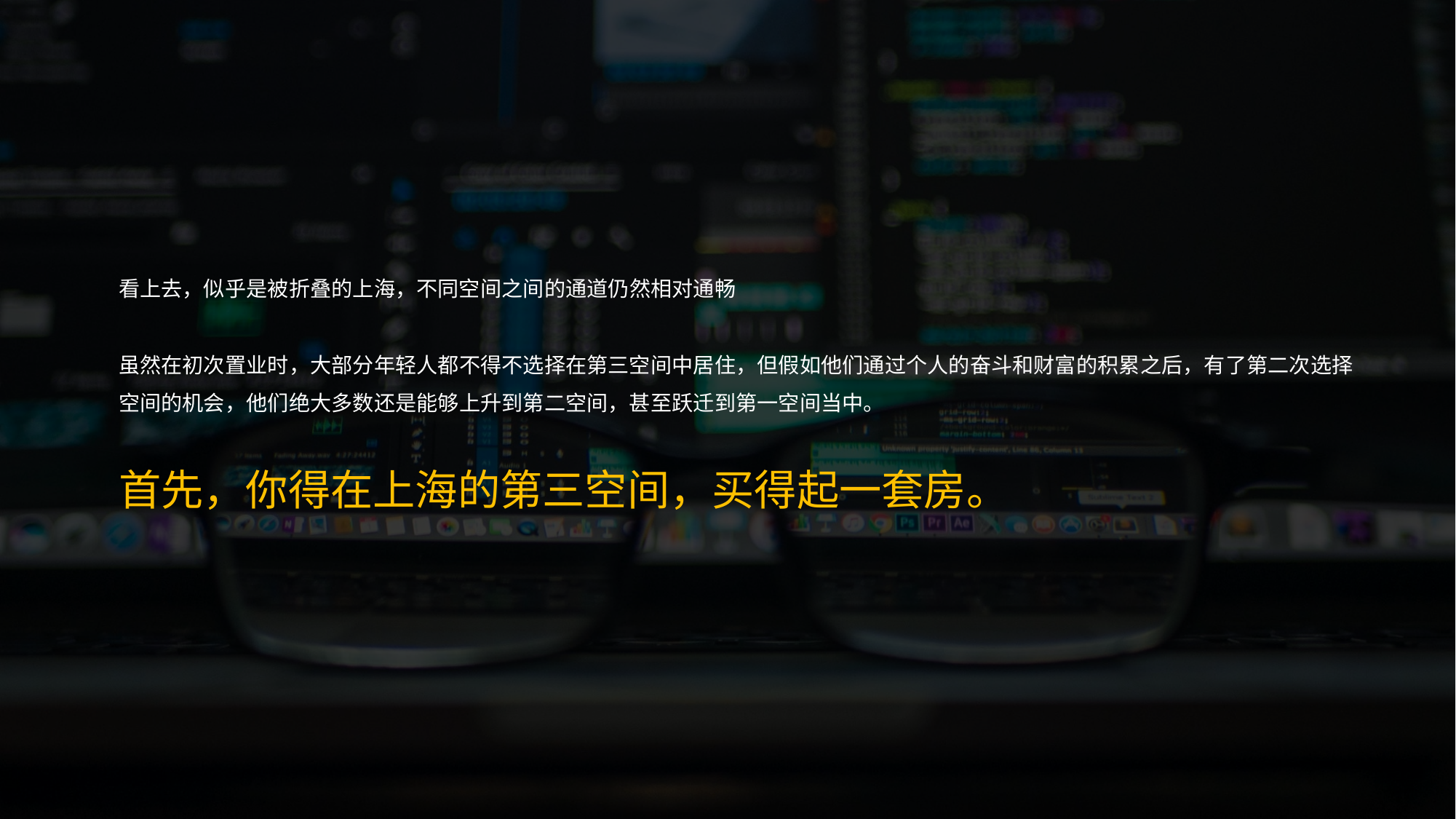

看上去，似乎是被折叠的上海，不同空间之间的通道仍然相对通畅

虽然在初次置业时，大部分年轻人都不得不选择在第三空间中居住，但假如他们通过个人的奋斗和财富的积累之后，有了第二次选择空间的机会，他们绝大多数还是能够上升到第二空间，甚至跃迁到第一空间当中。

首先，你得在上海的第三空间，买得起一套房。